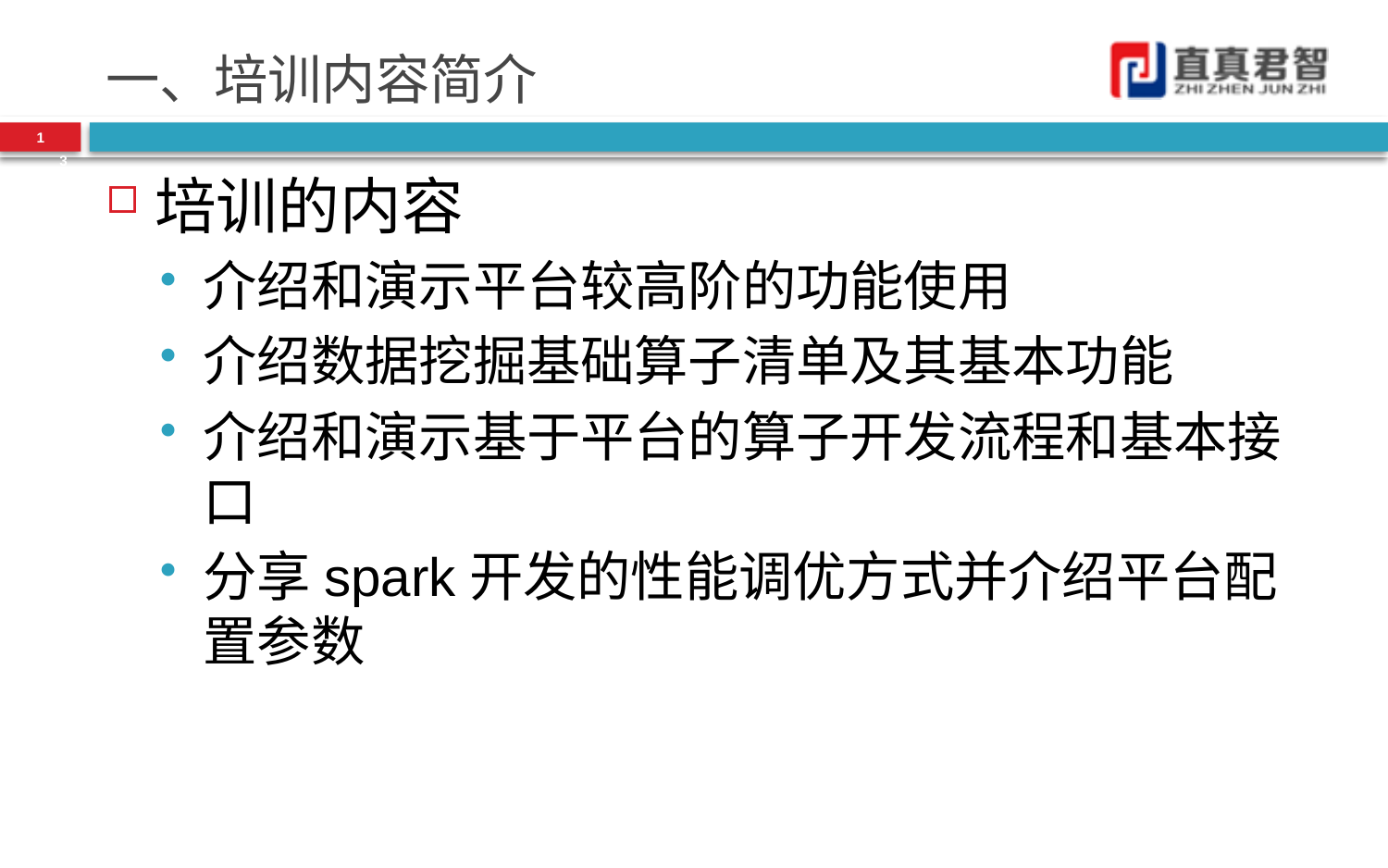

# 一、培训内容简介
1
3
培训的内容
介绍和演示平台较高阶的功能使用
介绍数据挖掘基础算子清单及其基本功能
介绍和演示基于平台的算子开发流程和基本接口
分享spark开发的性能调优方式并介绍平台配置参数